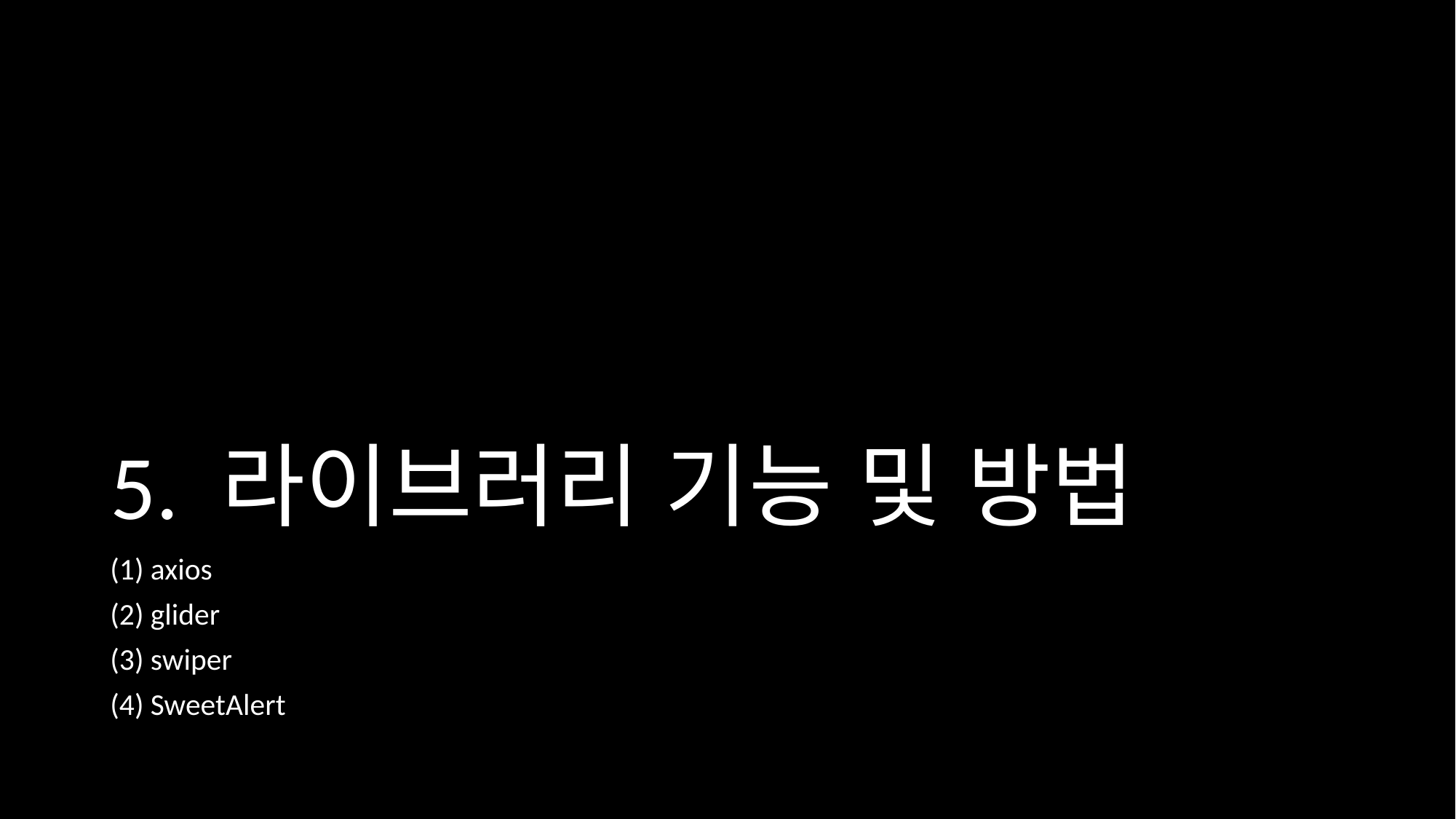

# 5. 라이브러리 기능 및 방법
(1) axios
(2) glider
(3) swiper
(4) SweetAlert